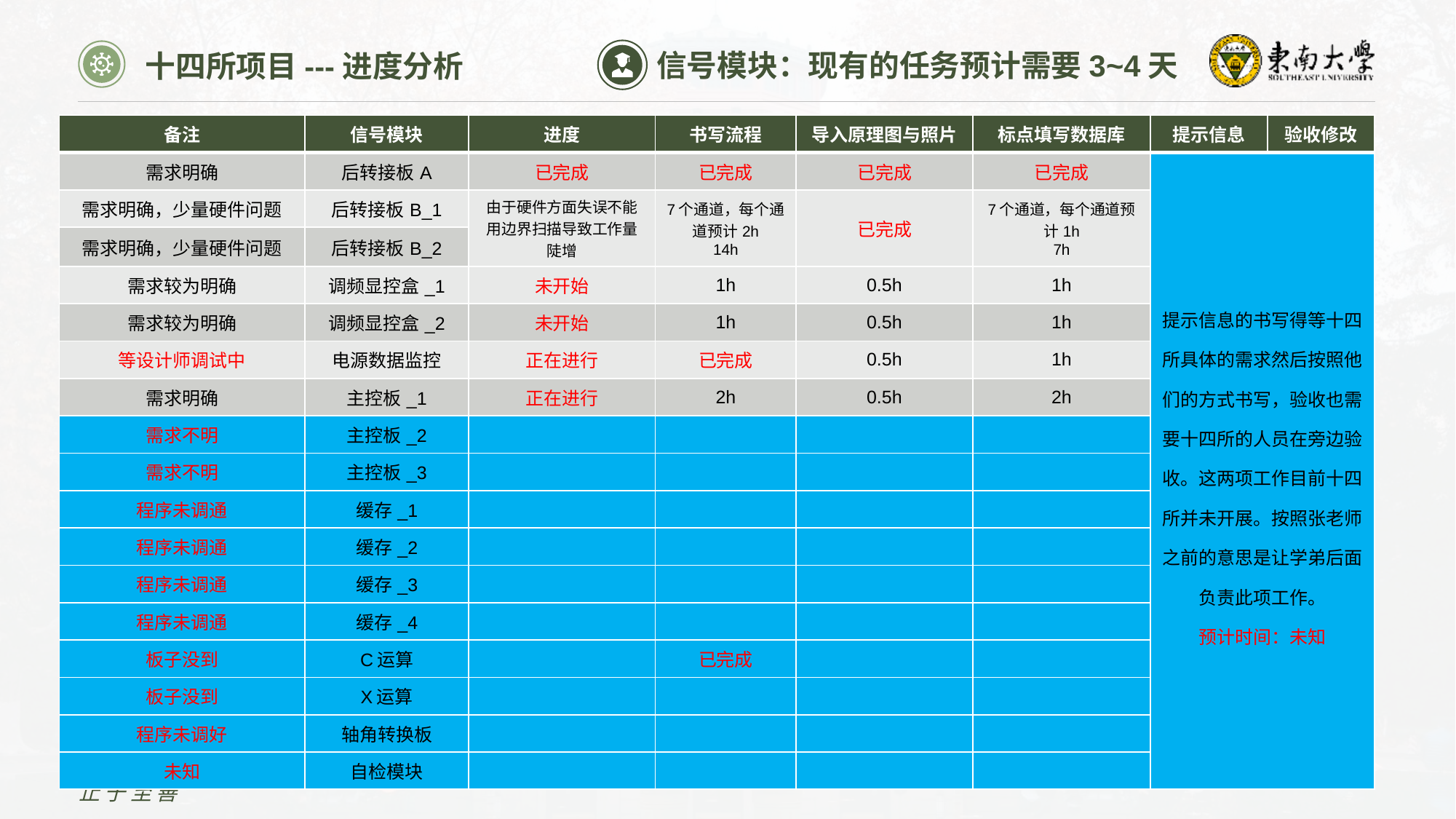

信号模块：现有的任务预计需要3~4天
十四所项目---进度分析
| 备注 | 信号模块 | 进度 | 书写流程 | 导入原理图与照片 | 标点填写数据库 | 提示信息 | 验收修改 |
| --- | --- | --- | --- | --- | --- | --- | --- |
| 需求明确 | 后转接板A | 已完成 | 已完成 | 已完成 | 已完成 | 提示信息的书写得等十四所具体的需求然后按照他们的方式书写，验收也需要十四所的人员在旁边验收。这两项工作目前十四所并未开展。按照张老师之前的意思是让学弟后面负责此项工作。 预计时间：未知 |  |
| 需求明确，少量硬件问题 | 后转接板B\_1 | 由于硬件方面失误不能用边界扫描导致工作量陡增 | 7个通道，每个通道预计2h 14h | 已完成 | 7个通道，每个通道预计1h 7h |  |  |
| 需求明确，少量硬件问题 | 后转接板B\_2 |  |  |  |  |  |  |
| 需求较为明确 | 调频显控盒\_1 | 未开始 | 1h | 0.5h | 1h |  |  |
| 需求较为明确 | 调频显控盒\_2 | 未开始 | 1h | 0.5h | 1h |  |  |
| 等设计师调试中 | 电源数据监控 | 正在进行 | 已完成 | 0.5h | 1h |  |  |
| 需求明确 | 主控板\_1 | 正在进行 | 2h | 0.5h | 2h |  |  |
| 需求不明 | 主控板\_2 |  |  |  |  |  |  |
| 需求不明 | 主控板\_3 |  |  |  |  |  |  |
| 程序未调通 | 缓存\_1 |  |  |  |  |  |  |
| 程序未调通 | 缓存\_2 |  |  |  |  |  |  |
| 程序未调通 | 缓存\_3 |  |  |  |  |  |  |
| 程序未调通 | 缓存\_4 |  |  |  |  |  |  |
| 板子没到 | C运算 |  | 已完成 |  |  |  |  |
| 板子没到 | X运算 |  |  |  |  |  |  |
| 程序未调好 | 轴角转换板 |  |  |  |  |  |  |
| 未知 | 自检模块 |  |  |  |  |  |  |
止于至善